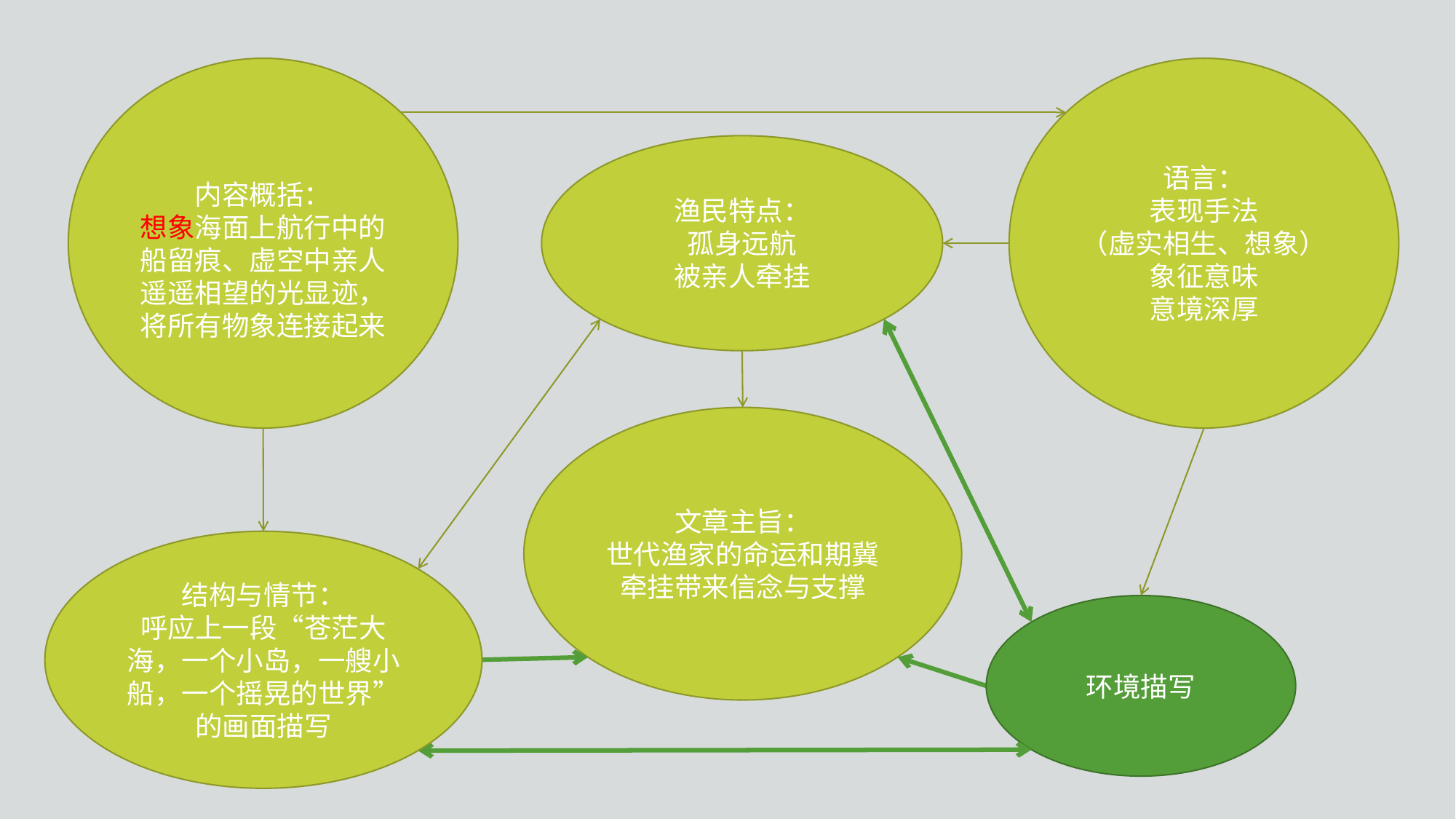

内容概括：
想象海面上航行中的船留痕、虚空中亲人遥遥相望的光显迹，将所有物象连接起来

语言：
表现手法
（虚实相生、想象）
象征意味
意境深厚
渔民特点：
孤身远航
被亲人牵挂
文章主旨：
世代渔家的命运和期冀
牵挂带来信念与支撑
结构与情节：
呼应上一段“苍茫大海，一个小岛，一艘小船，一个摇晃的世界”的画面描写
环境描写